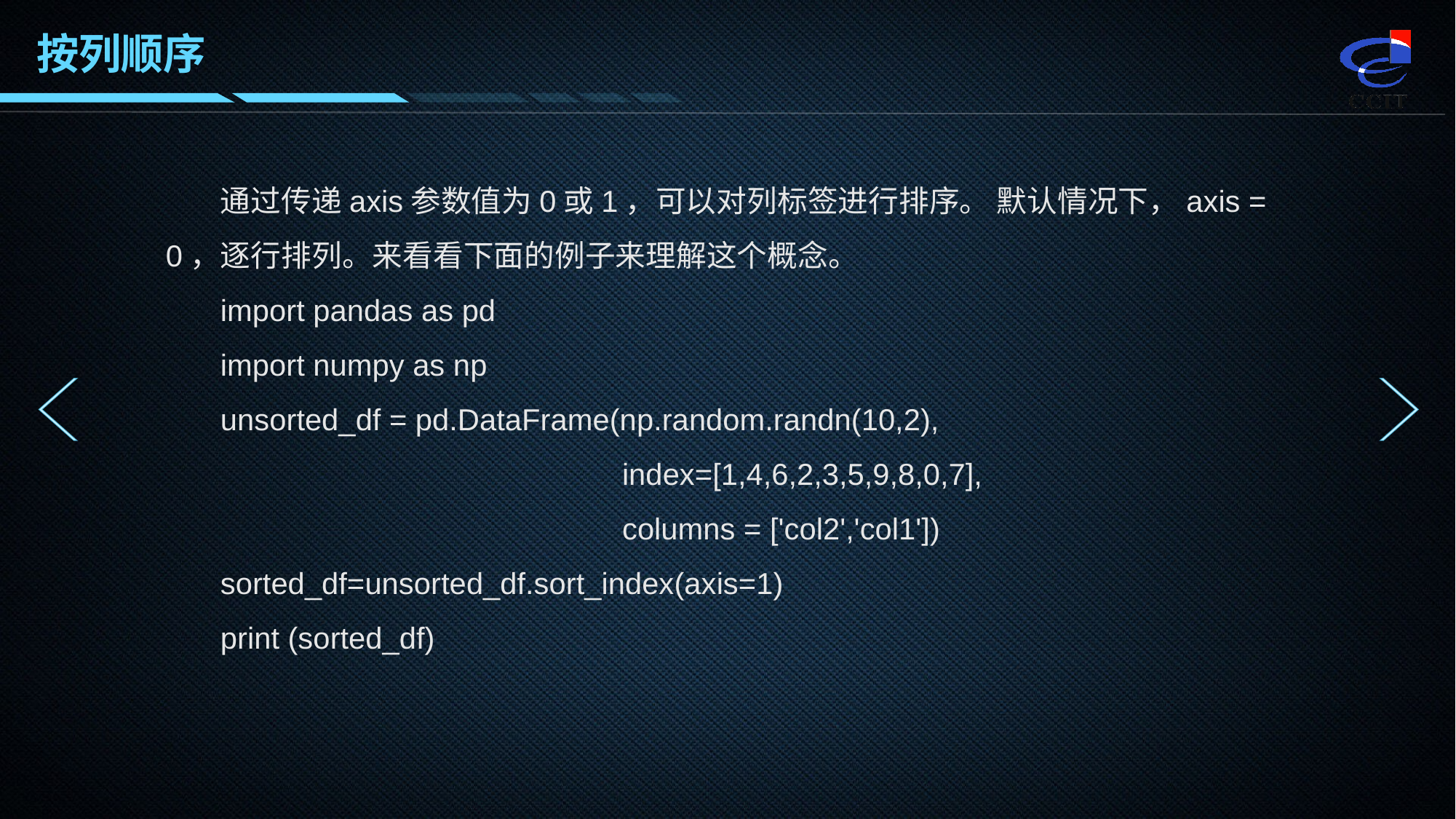

按列顺序
通过传递axis参数值为0或1，可以对列标签进行排序。 默认情况下，axis = 0，逐行排列。来看看下面的例子来理解这个概念。
import pandas as pd
import numpy as np
unsorted_df = pd.DataFrame(np.random.randn(10,2),
                                                index=[1,4,6,2,3,5,9,8,0,7],
                                                columns = ['col2','col1'])
sorted_df=unsorted_df.sort_index(axis=1)
print (sorted_df)